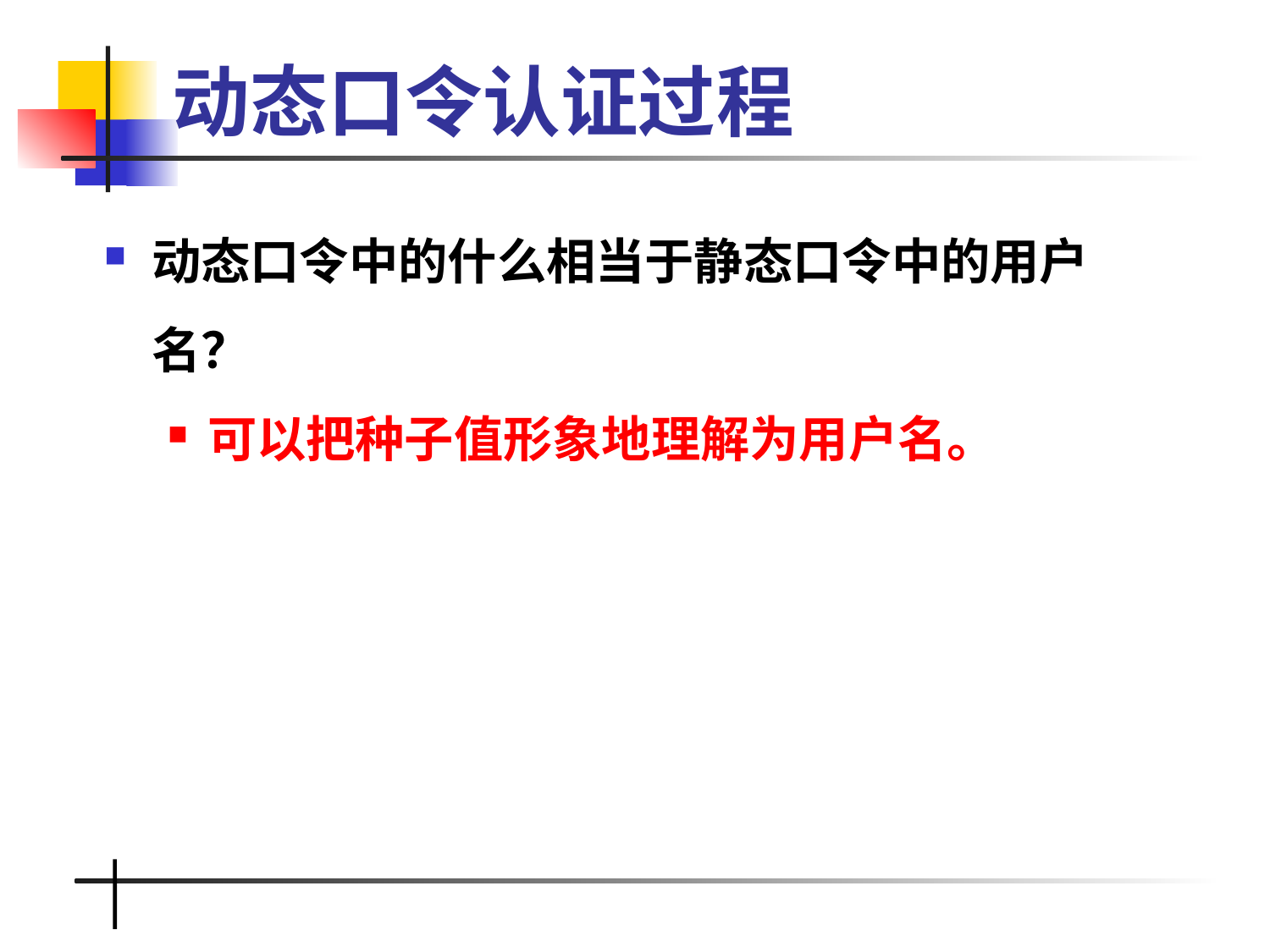

# 动态口令认证过程
动态口令中的什么相当于静态口令中的用户名？
可以把种子值形象地理解为用户名。